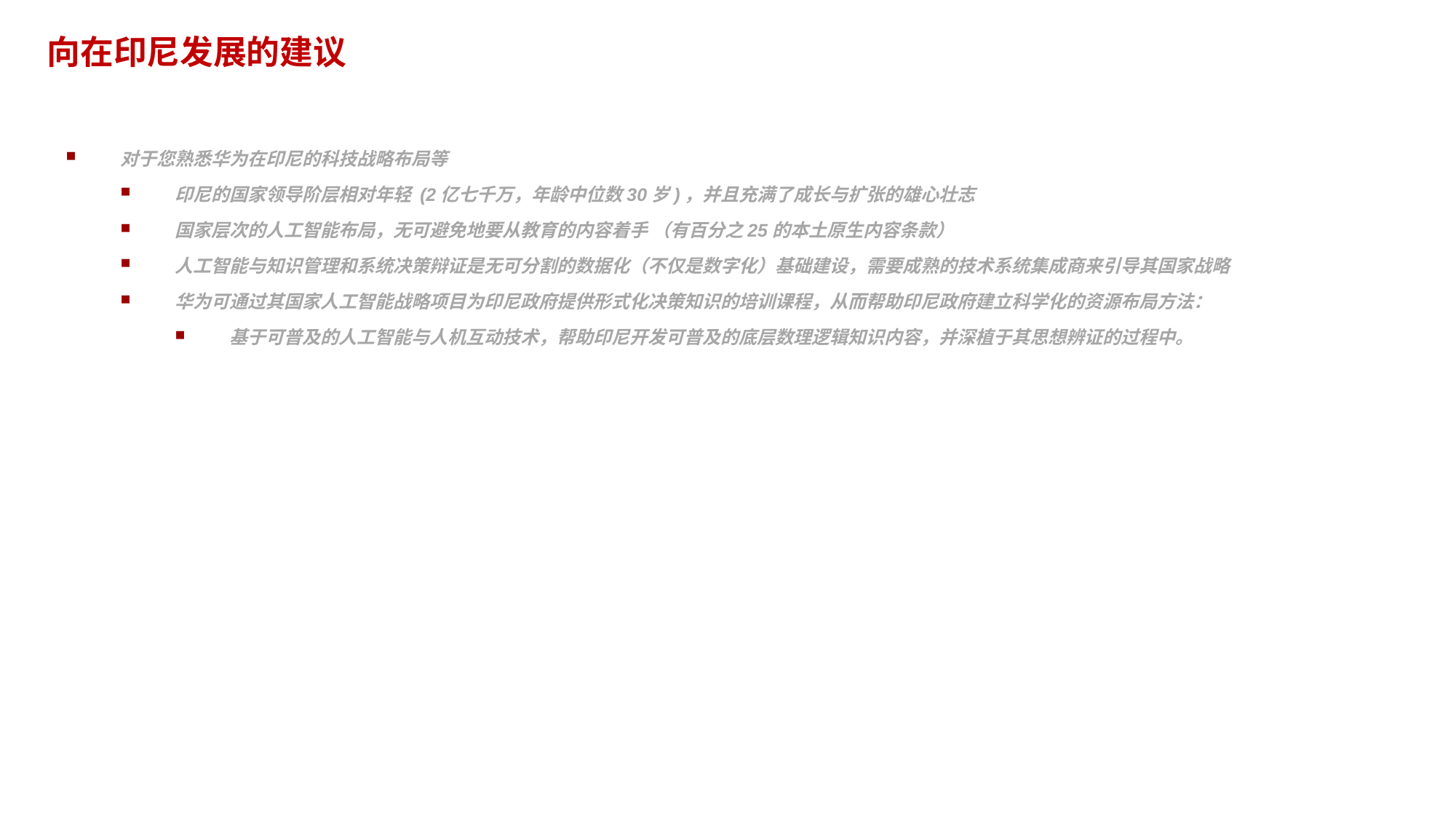

# 向在印尼发展的建议
对于您熟悉华为在印尼的科技战略布局等
印尼的国家领导阶层相对年轻 (2亿七千万，年龄中位数30岁)，并且充满了成长与扩张的雄心壮志
国家层次的人工智能布局，无可避免地要从教育的内容着手 （有百分之25的本土原生内容条款）
人工智能与知识管理和系统决策辩证是无可分割的数据化（不仅是数字化）基础建设，需要成熟的技术系统集成商来引导其国家战略
华为可通过其国家人工智能战略项目为印尼政府提供形式化决策知识的培训课程，从而帮助印尼政府建立科学化的资源布局方法：
基于可普及的人工智能与人机互动技术，帮助印尼开发可普及的底层数理逻辑知识内容，并深植于其思想辨证的过程中。